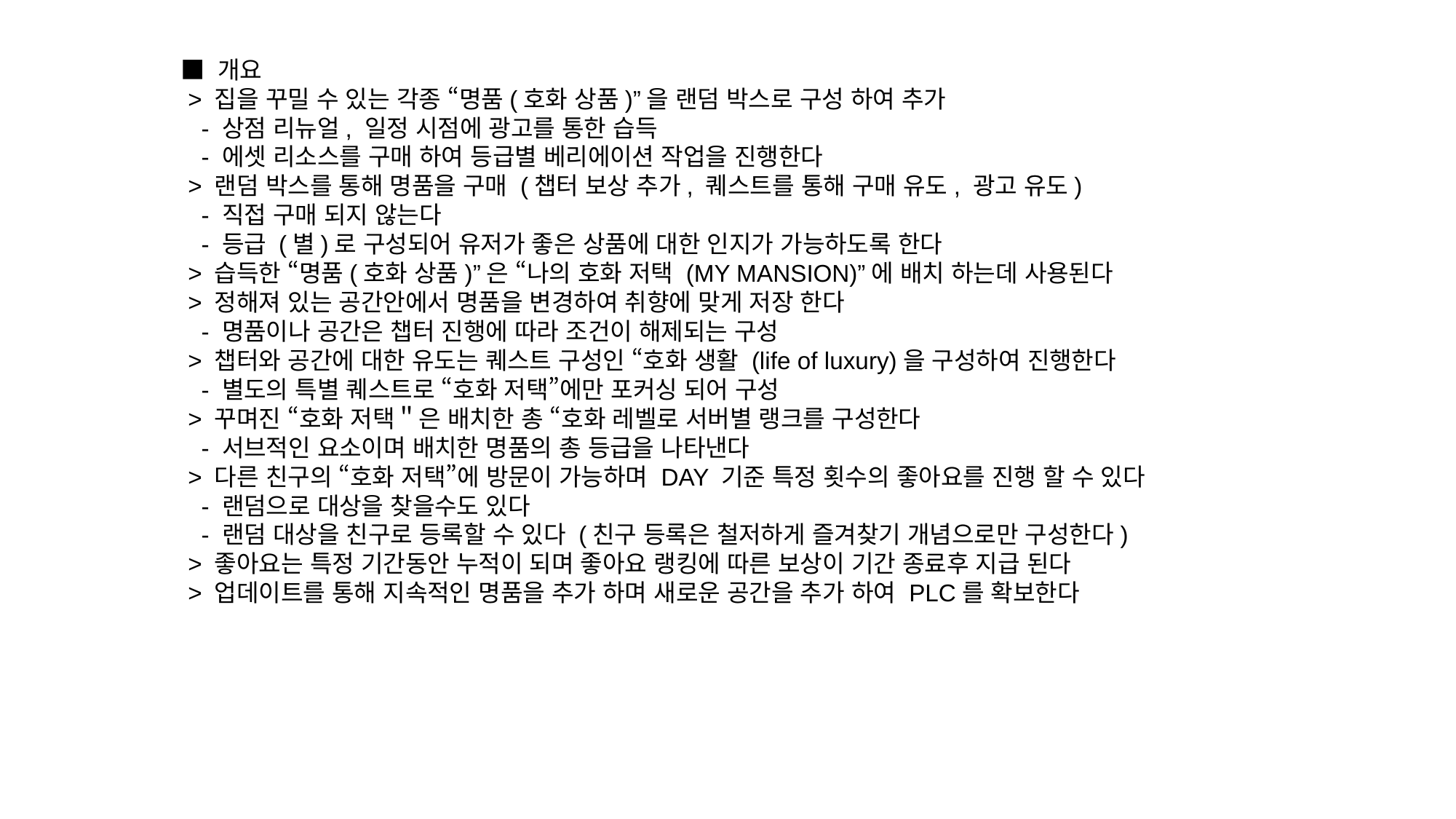

■ 개요
 > 집을 꾸밀 수 있는 각종 “명품(호화 상품)”을 랜덤 박스로 구성 하여 추가
   - 상점 리뉴얼, 일정 시점에 광고를 통한 습득
   - 에셋 리소스를 구매 하여 등급별 베리에이션 작업을 진행한다
 > 랜덤 박스를 통해 명품을 구매 (챕터 보상 추가, 퀘스트를 통해 구매 유도, 광고 유도)
   - 직접 구매 되지 않는다
   - 등급 (별)로 구성되어 유저가 좋은 상품에 대한 인지가 가능하도록 한다
 > 습득한 “명품(호화 상품)”은 “나의 호화 저택 (MY MANSION)”에 배치 하는데 사용된다
 > 정해져 있는 공간안에서 명품을 변경하여 취향에 맞게 저장 한다
   - 명품이나 공간은 챕터 진행에 따라 조건이 해제되는 구성
 > 챕터와 공간에 대한 유도는 퀘스트 구성인 “호화 생활 (life of luxury)을 구성하여 진행한다
   - 별도의 특별 퀘스트로 “호화 저택”에만 포커싱 되어 구성
 > 꾸며진 “호화 저택＂은 배치한 총 “호화 레벨로 서버별 랭크를 구성한다
   - 서브적인 요소이며 배치한 명품의 총 등급을 나타낸다
 > 다른 친구의 “호화 저택”에 방문이 가능하며 DAY 기준 특정 횟수의 좋아요를 진행 할 수 있다
   - 랜덤으로 대상을 찾을수도 있다
   - 랜덤 대상을 친구로 등록할 수 있다 (친구 등록은 철저하게 즐겨찾기 개념으로만 구성한다)
 > 좋아요는 특정 기간동안 누적이 되며 좋아요 랭킹에 따른 보상이 기간 종료후 지급 된다
 > 업데이트를 통해 지속적인 명품을 추가 하며 새로운 공간을 추가 하여 PLC를 확보한다